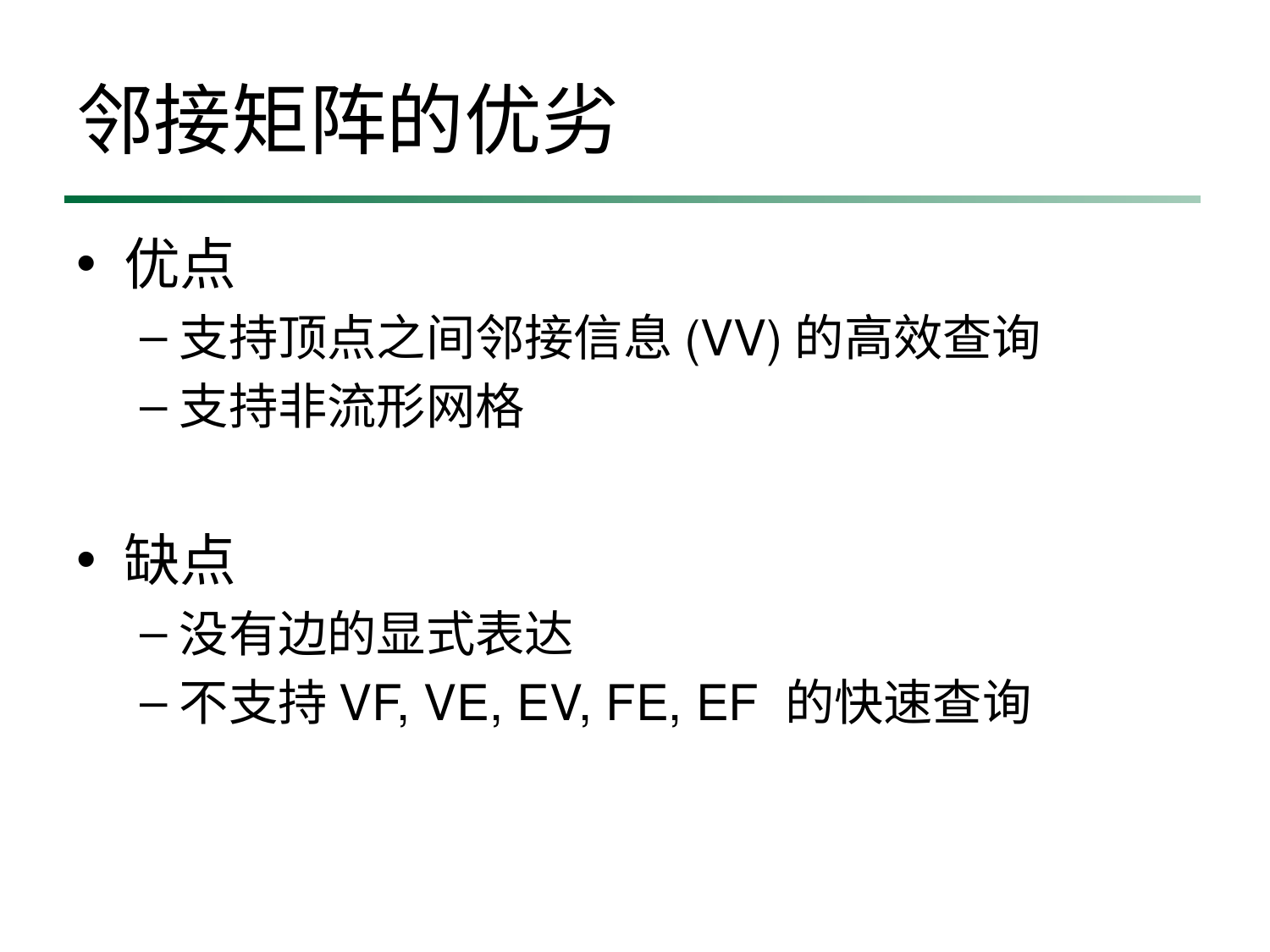

# 邻接矩阵的优劣
优点
支持顶点之间邻接信息(VV)的高效查询
支持非流形网格

缺点
没有边的显式表达
不支持VF, VE, EV, FE, EF 的快速查询